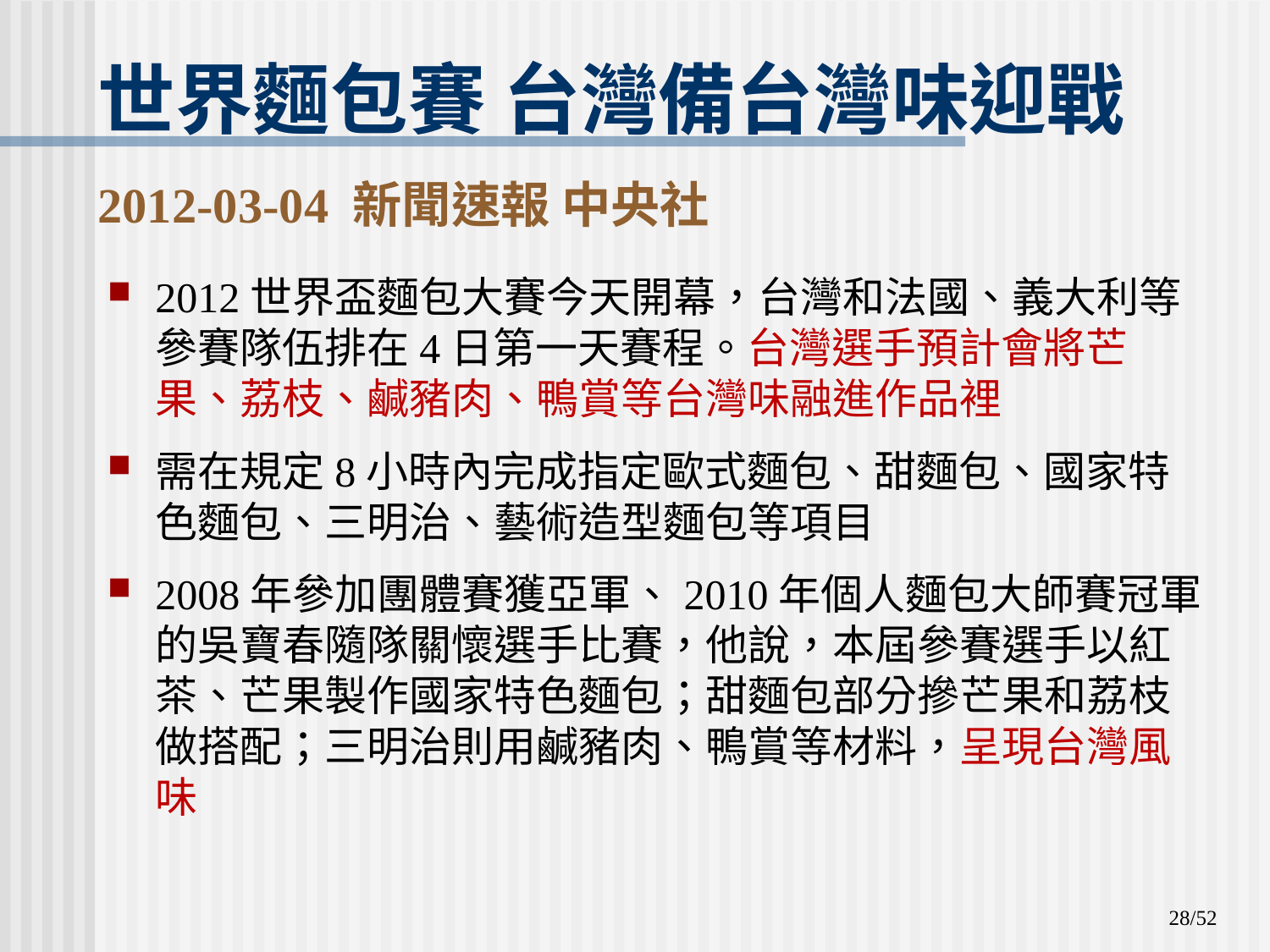

# 世界麵包賽 台灣備台灣味迎戰 2012-03-04 新聞速報 中央社
2012世界盃麵包大賽今天開幕，台灣和法國、義大利等參賽隊伍排在4日第一天賽程。台灣選手預計會將芒果、荔枝、鹹豬肉、鴨賞等台灣味融進作品裡
需在規定8小時內完成指定歐式麵包、甜麵包、國家特色麵包、三明治、藝術造型麵包等項目
2008年參加團體賽獲亞軍、2010年個人麵包大師賽冠軍的吳寶春隨隊關懷選手比賽，他說，本屆參賽選手以紅茶、芒果製作國家特色麵包；甜麵包部分摻芒果和荔枝做搭配；三明治則用鹹豬肉、鴨賞等材料，呈現台灣風味